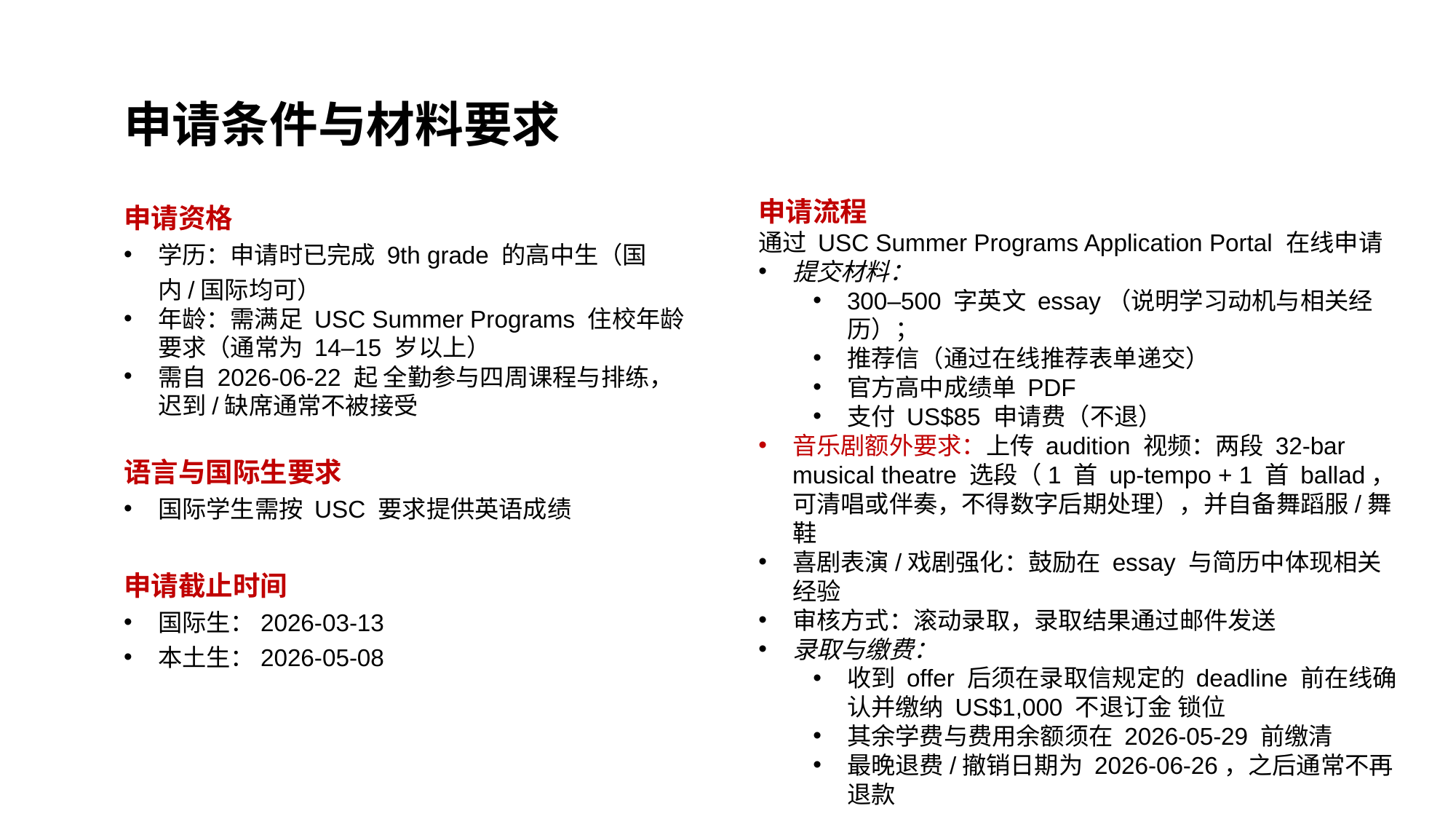

申请条件与材料要求
申请资格
学历：申请时已完成 9th grade 的高中生（国内/国际均可）
年龄：需满足 USC Summer Programs 住校年龄要求（通常为 14–15 岁以上）
需自 2026-06-22 起 全勤参与四周课程与排练，迟到/缺席通常不被接受

语言与国际生要求
国际学生需按 USC 要求提供英语成绩

申请截止时间
国际生：2026-03-13
本土生：2026-05-08

申请流程
通过 USC Summer Programs Application Portal 在线申请
提交材料：
300–500 字英文 essay（说明学习动机与相关经历）；
推荐信（通过在线推荐表单递交）
官方高中成绩单 PDF
支付 US$85 申请费（不退）
音乐剧额外要求：上传 audition 视频：两段 32-bar musical theatre 选段（1 首 up-tempo + 1 首 ballad，可清唱或伴奏，不得数字后期处理），并自备舞蹈服/舞鞋
喜剧表演/戏剧强化：鼓励在 essay 与简历中体现相关经验
审核方式：滚动录取，录取结果通过邮件发送
录取与缴费：
收到 offer 后须在录取信规定的 deadline 前在线确认并缴纳 US$1,000 不退订金 锁位
其余学费与费用余额须在 2026-05-29 前缴清
最晚退费/撤销日期为 2026-06-26，之后通常不再退款